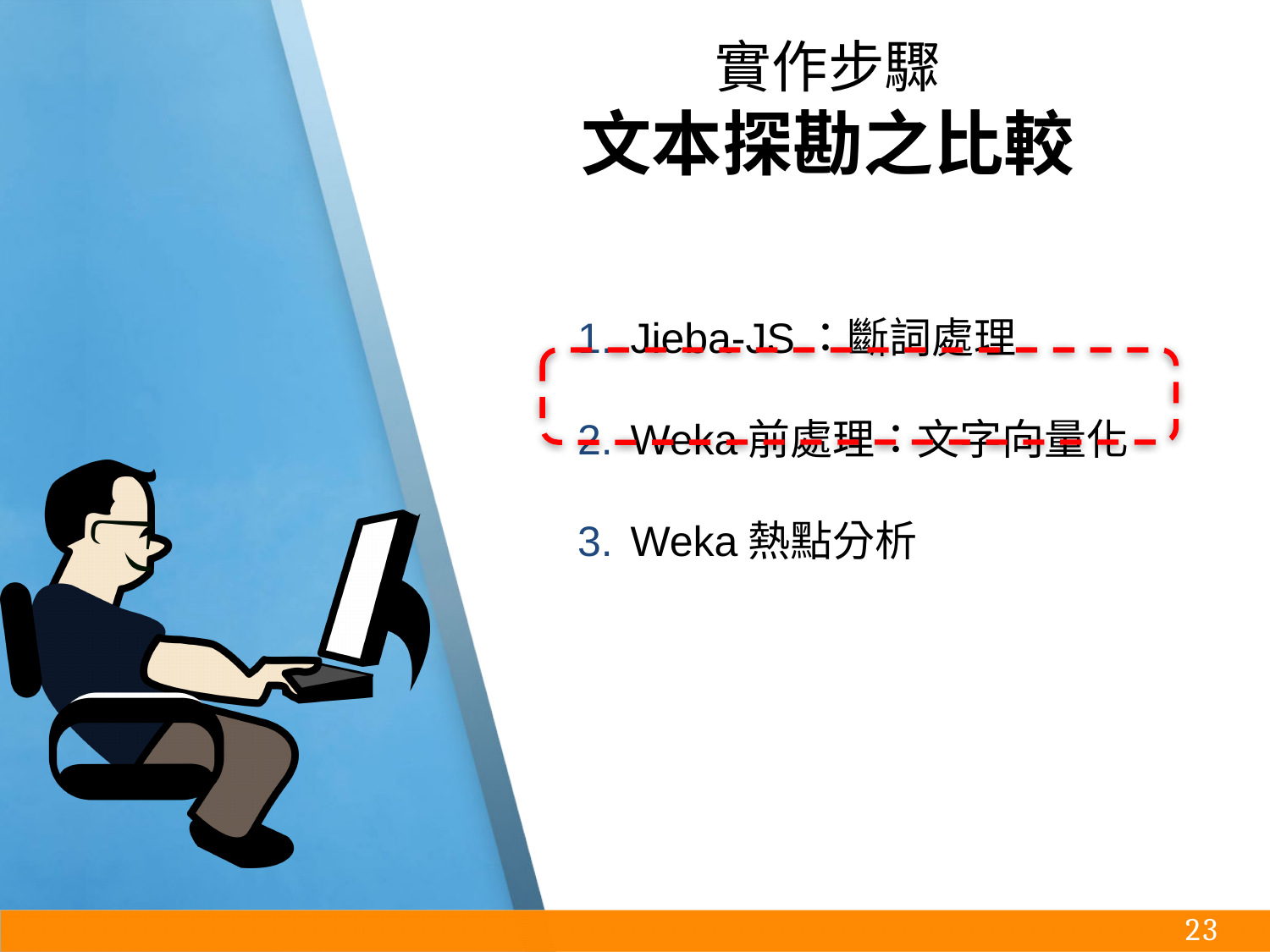

# 實作步驟
文本探勘之比較
Jieba-JS：斷詞處理
Weka前處理：文字向量化
Weka熱點分析

23